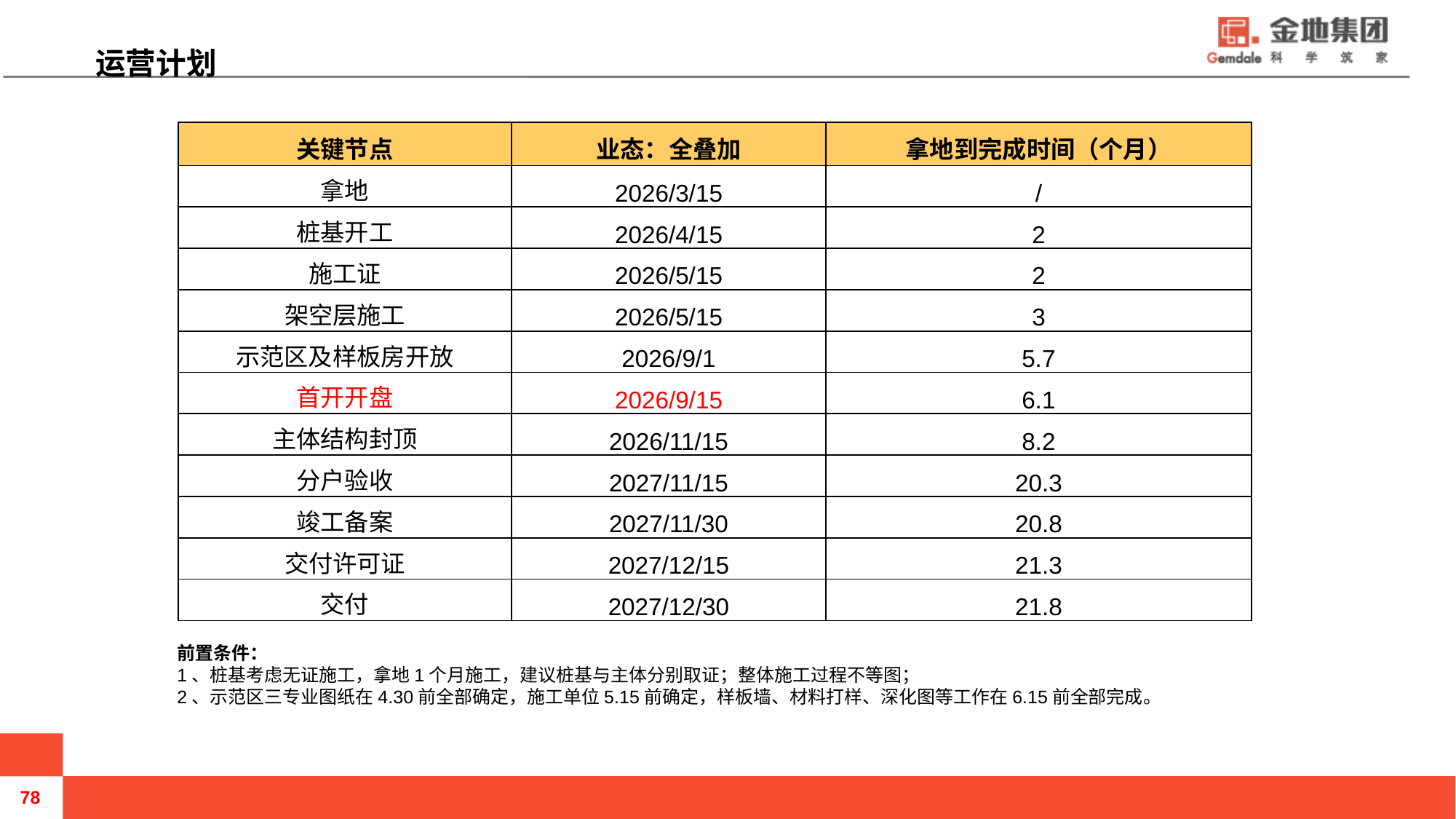

运营计划
| 关键节点 | 业态：全叠加 | 拿地到完成时间（个月） |
| --- | --- | --- |
| 拿地 | 2026/3/15 | / |
| 桩基开工 | 2026/4/15 | 2 |
| 施工证 | 2026/5/15 | 2 |
| 架空层施工 | 2026/5/15 | 3 |
| 示范区及样板房开放 | 2026/9/1 | 5.7 |
| 首开开盘 | 2026/9/15 | 6.1 |
| 主体结构封顶 | 2026/11/15 | 8.2 |
| 分户验收 | 2027/11/15 | 20.3 |
| 竣工备案 | 2027/11/30 | 20.8 |
| 交付许可证 | 2027/12/15 | 21.3 |
| 交付 | 2027/12/30 | 21.8 |
前置条件：
1、桩基考虑无证施工，拿地1个月施工，建议桩基与主体分别取证；整体施工过程不等图；
2、示范区三专业图纸在4.30前全部确定，施工单位5.15前确定，样板墙、材料打样、深化图等工作在6.15前全部完成。